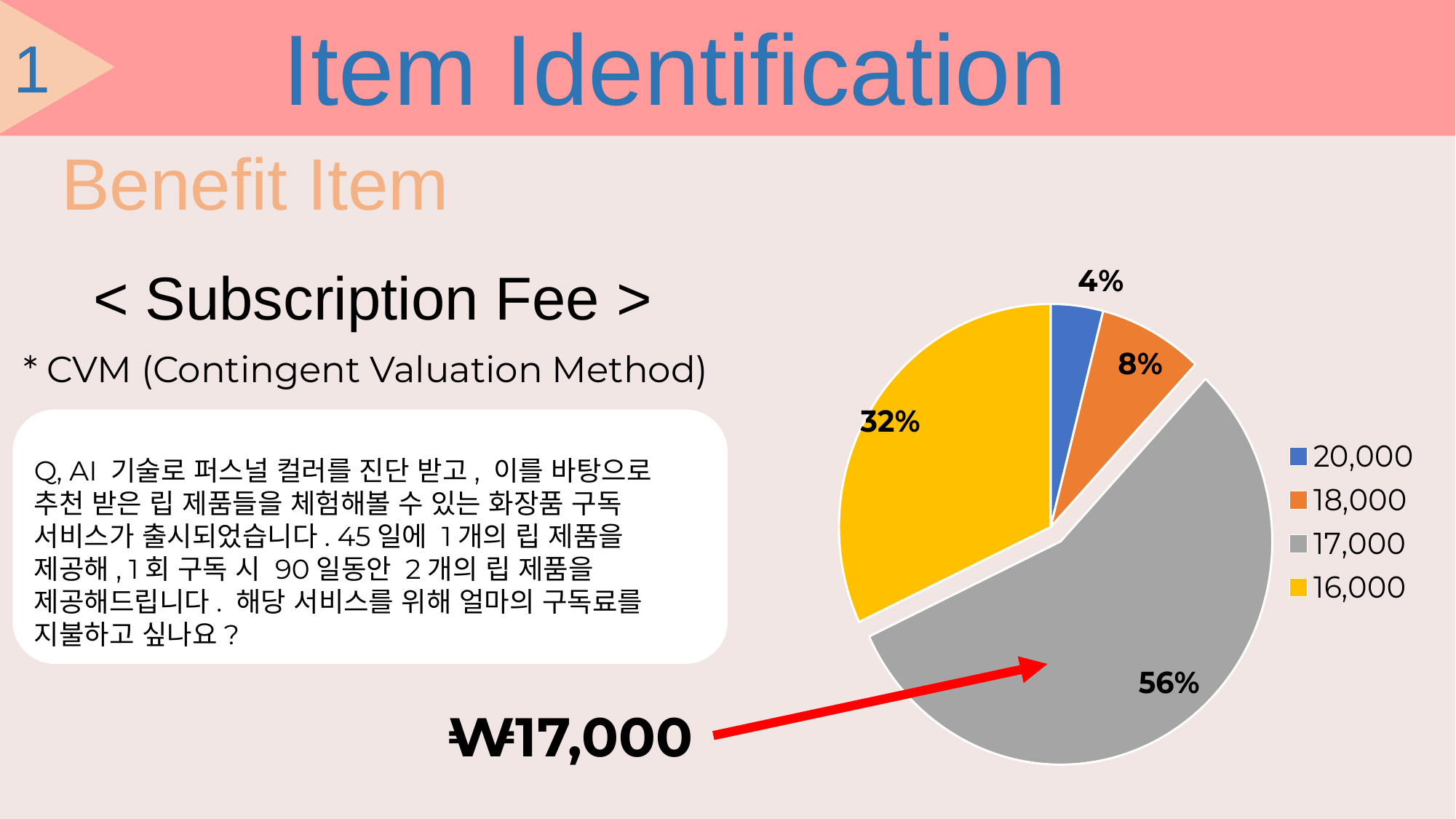

Item Identification

1
Benefit Item

### Chart

| Category | price |
|---|---|
| 20000 | 1.0 |
| 18000 | 2.0 |
| 17000 | 14.0 |
| 16000 | 8.0 |
< Subscription Fee >
* CVM (Contingent Valuation Method)

Q, AI 기술로 퍼스널 컬러를 진단 받고, 이를 바탕으로 추천 받은 립 제품들을 체험해볼 수 있는 화장품 구독 서비스가 출시되었습니다. 45일에 1개의 립 제품을 제공해, 1회 구독 시 90일동안 2개의 립 제품을 제공해드립니다. 해당 서비스를 위해 얼마의 구독료를 지불하고 싶나요?
₩17,000